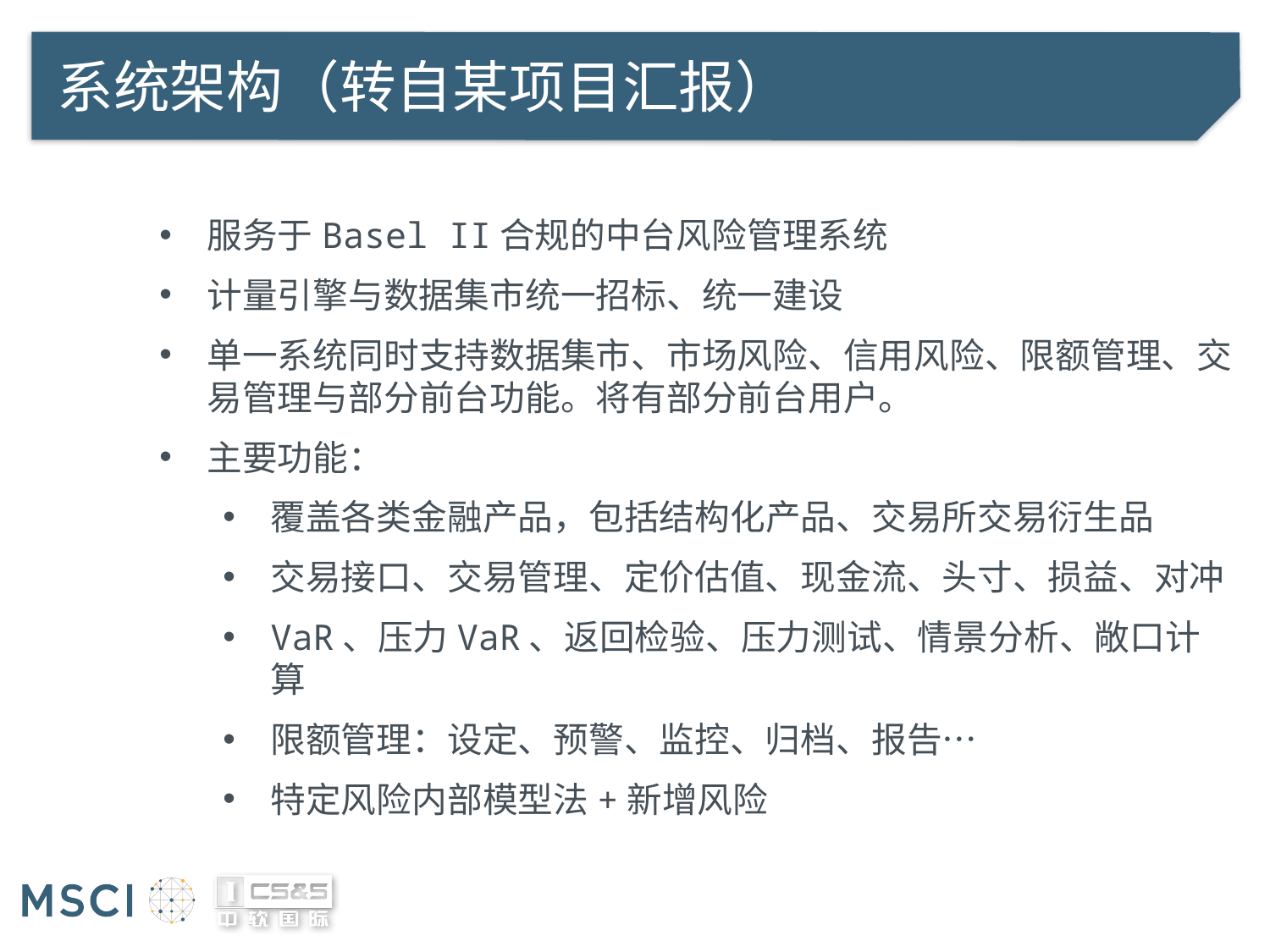

# 系统架构（转自某项目汇报）
服务于Basel II合规的中台风险管理系统
计量引擎与数据集市统一招标、统一建设
单一系统同时支持数据集市、市场风险、信用风险、限额管理、交易管理与部分前台功能。将有部分前台用户。
主要功能：
覆盖各类金融产品，包括结构化产品、交易所交易衍生品
交易接口、交易管理、定价估值、现金流、头寸、损益、对冲
VaR、压力VaR、返回检验、压力测试、情景分析、敞口计算
限额管理：设定、预警、监控、归档、报告…
特定风险内部模型法+新增风险